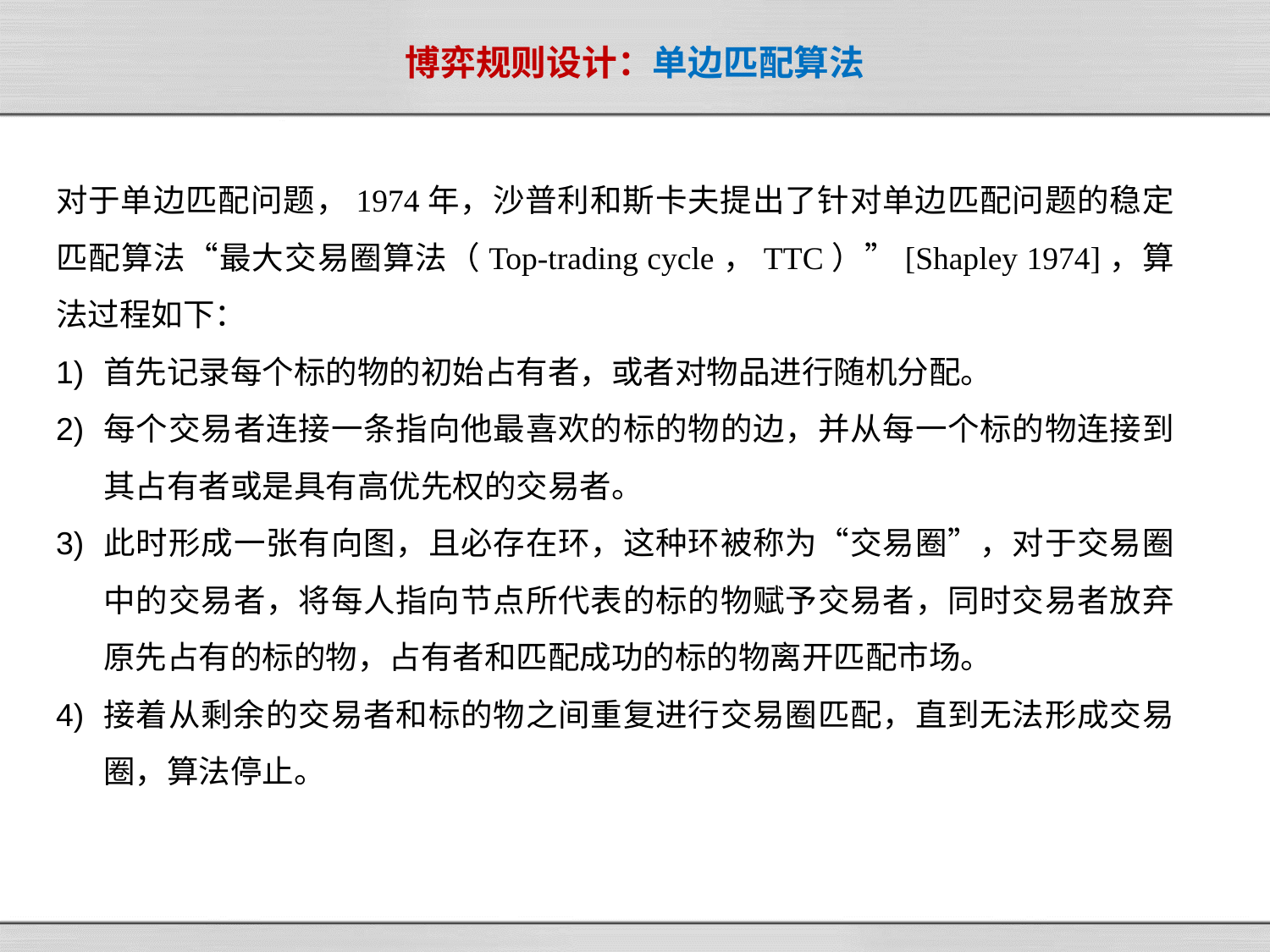

# 博弈规则设计：单边匹配算法
对于单边匹配问题，1974年，沙普利和斯卡夫提出了针对单边匹配问题的稳定匹配算法“最大交易圈算法（Top-trading cycle，TTC）”[Shapley 1974]，算法过程如下：
首先记录每个标的物的初始占有者，或者对物品进行随机分配。
每个交易者连接一条指向他最喜欢的标的物的边，并从每一个标的物连接到其占有者或是具有高优先权的交易者。
此时形成一张有向图，且必存在环，这种环被称为“交易圈”，对于交易圈中的交易者，将每人指向节点所代表的标的物赋予交易者，同时交易者放弃原先占有的标的物，占有者和匹配成功的标的物离开匹配市场。
接着从剩余的交易者和标的物之间重复进行交易圈匹配，直到无法形成交易圈，算法停止。